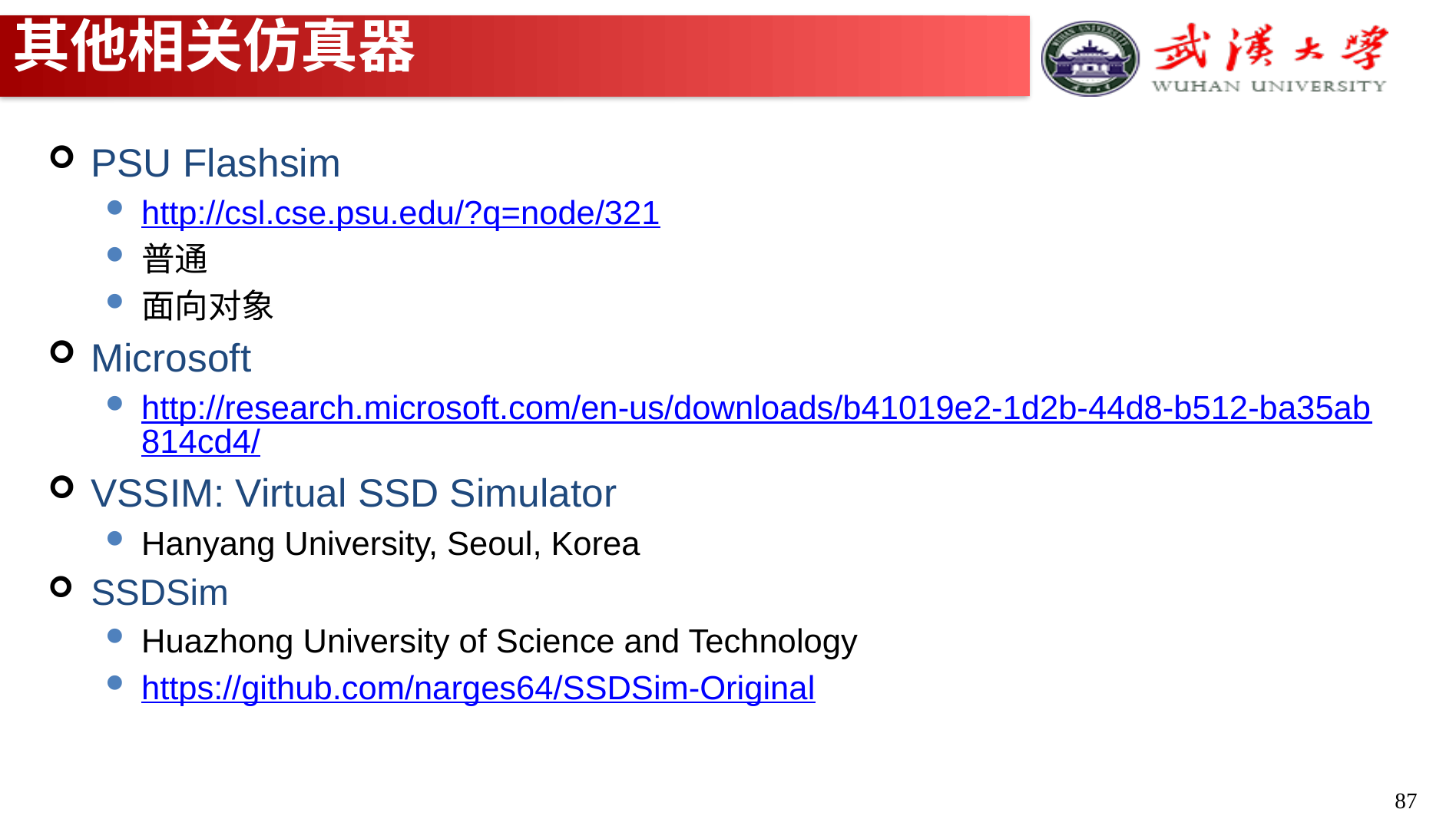

# 其他相关仿真器
PSU Flashsim
http://csl.cse.psu.edu/?q=node/321
普通
面向对象
Microsoft
http://research.microsoft.com/en-us/downloads/b41019e2-1d2b-44d8-b512-ba35ab814cd4/
VSSIM: Virtual SSD Simulator
Hanyang University, Seoul, Korea
SSDSim
Huazhong University of Science and Technology
https://github.com/narges64/SSDSim-Original